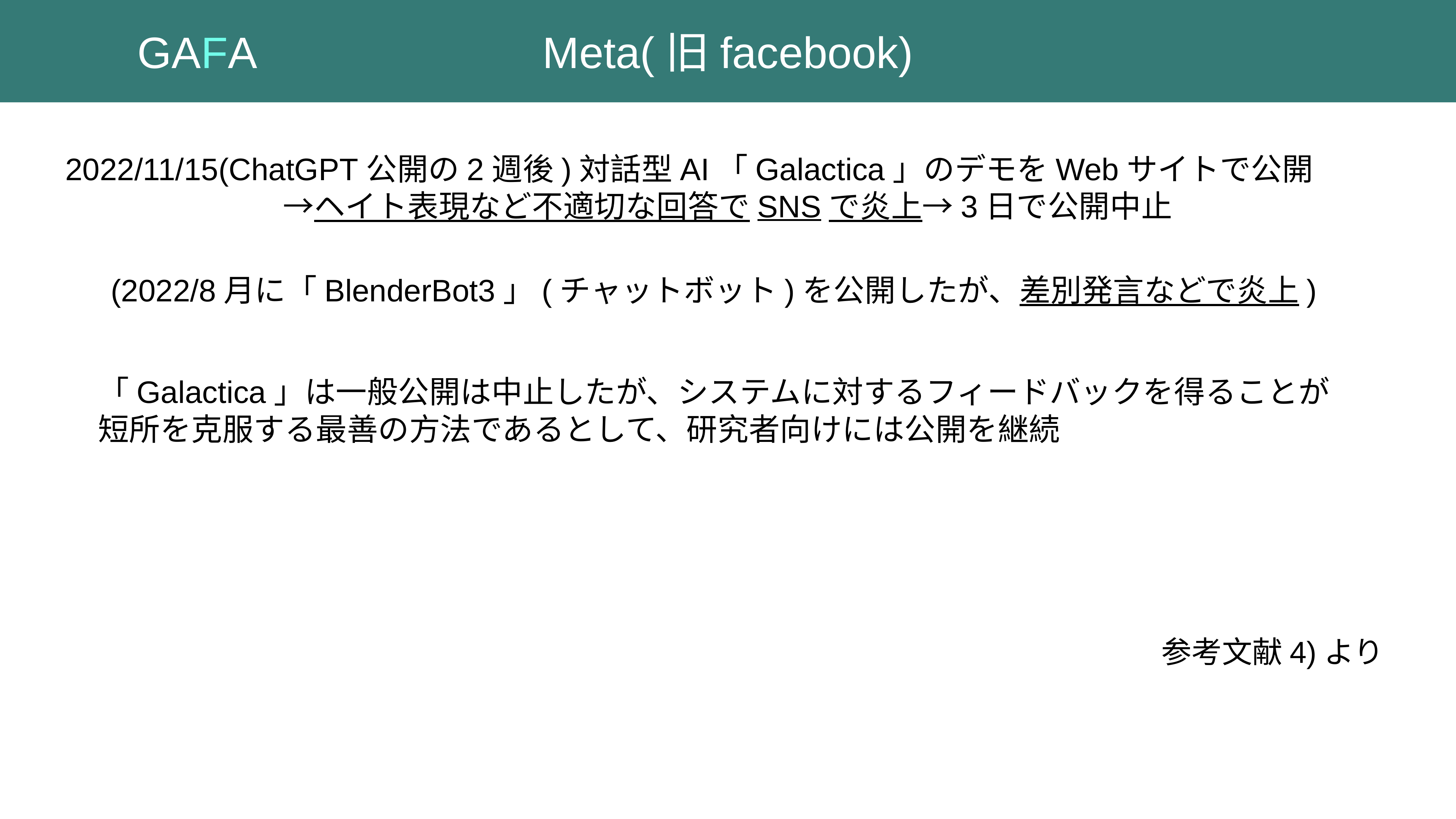

GAFA
Meta(旧facebook)
2022/11/15(ChatGPT公開の2週後)対話型AI「Galactica」のデモをWebサイトで公開
　　　　　　　→ヘイト表現など不適切な回答でSNSで炎上→3日で公開中止
(2022/8月に「BlenderBot3」(チャットボット)を公開したが、差別発言などで炎上)
「Galactica」は一般公開は中止したが、システムに対するフィードバックを得ることが
短所を克服する最善の方法であるとして、研究者向けには公開を継続
参考文献4)より